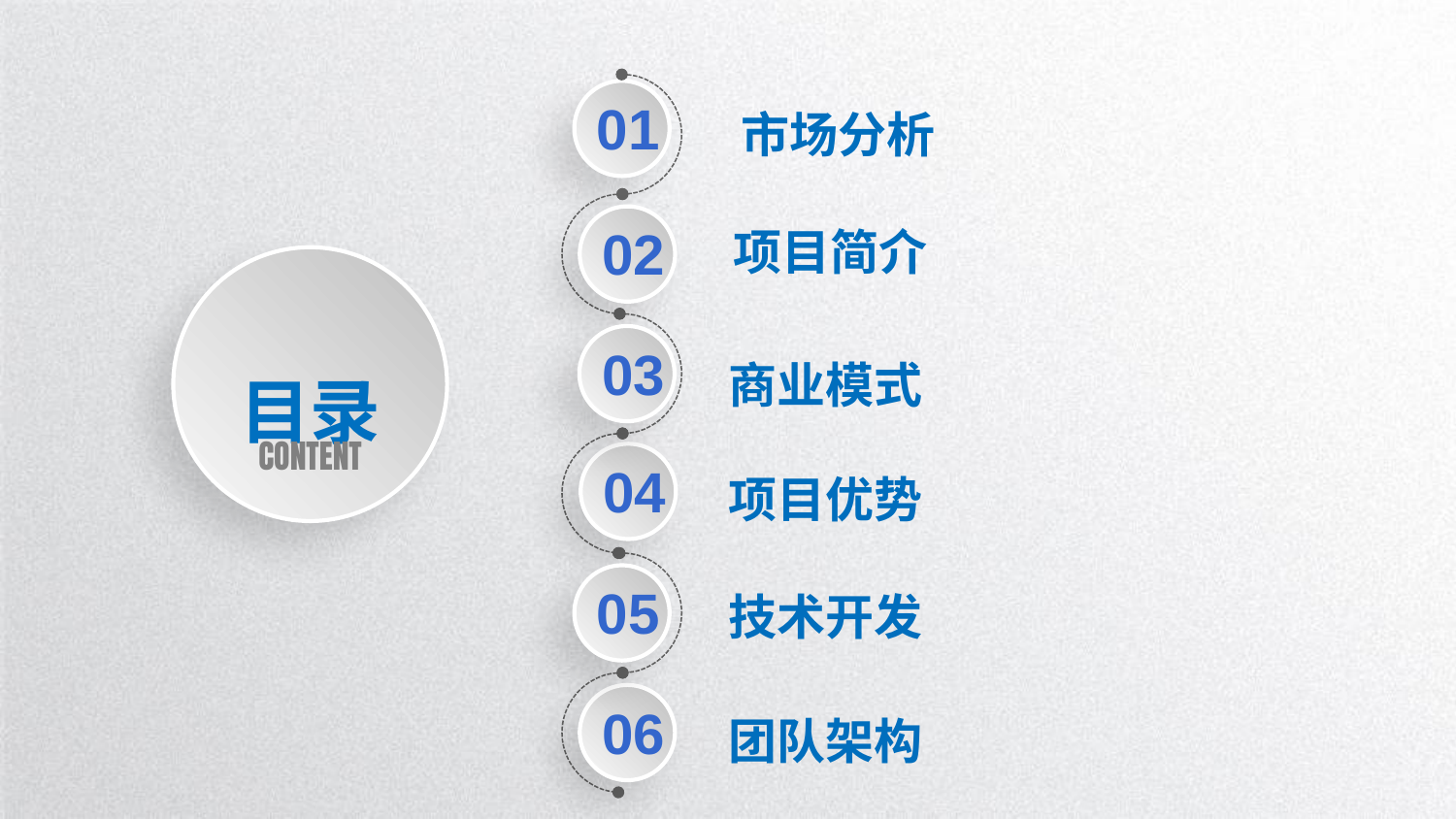

01
市场分析

02
项目简介

03
商业模式

04
项目优势

05
技术开发

06
团队架构

目录
CONTENT